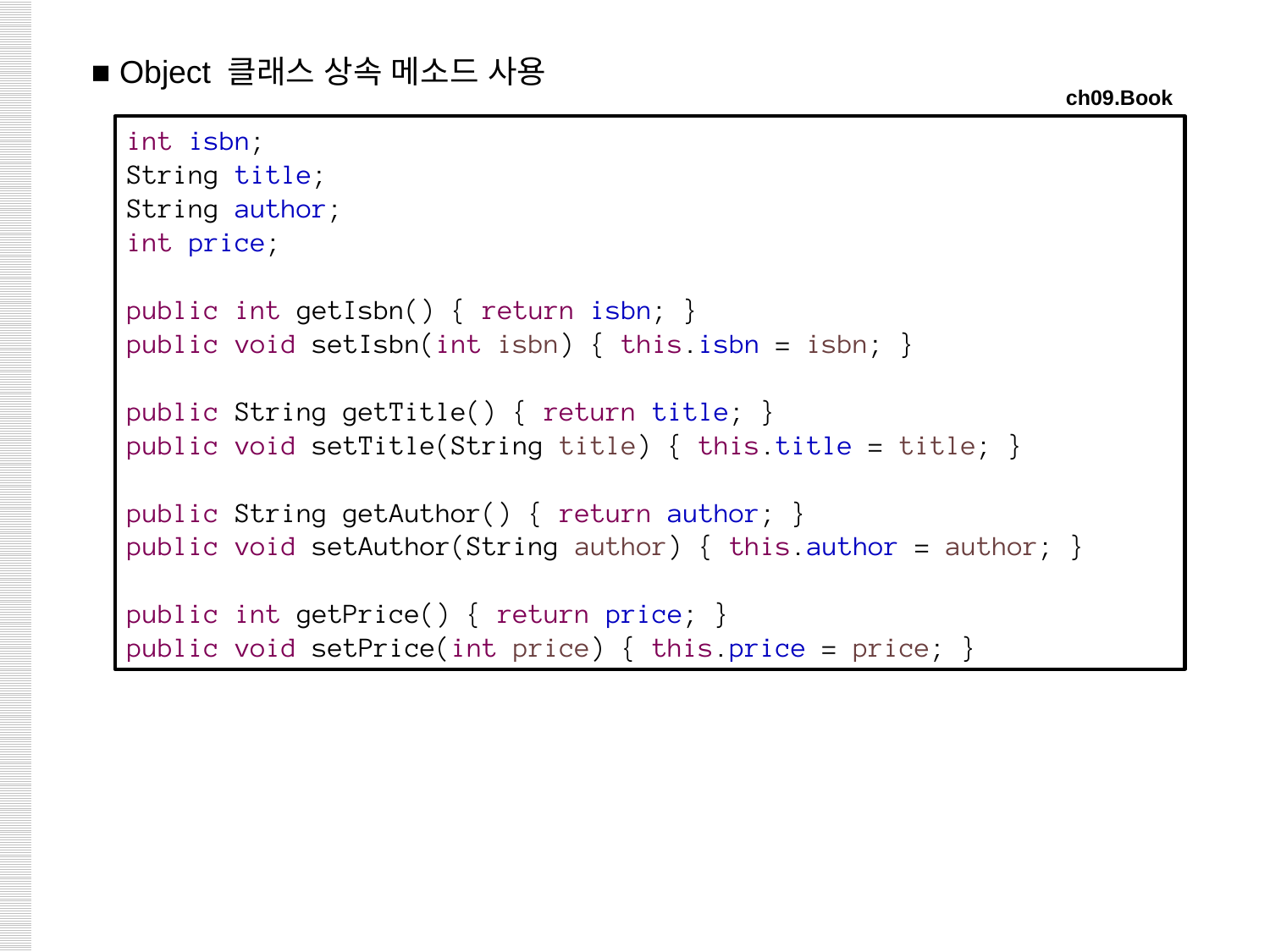

■ Object 클래스 상속 메소드 사용
ch09.Book
int isbn;
String title;
String author;
int price;

public int getIsbn() { return isbn; }
public void setIsbn(int isbn) { this.isbn = isbn; }

public String getTitle() { return title; }
public void setTitle(String title) { this.title = title; }

public String getAuthor() { return author; }
public void setAuthor(String author) { this.author = author; }

public int getPrice() { return price; }
public void setPrice(int price) { this.price = price; }